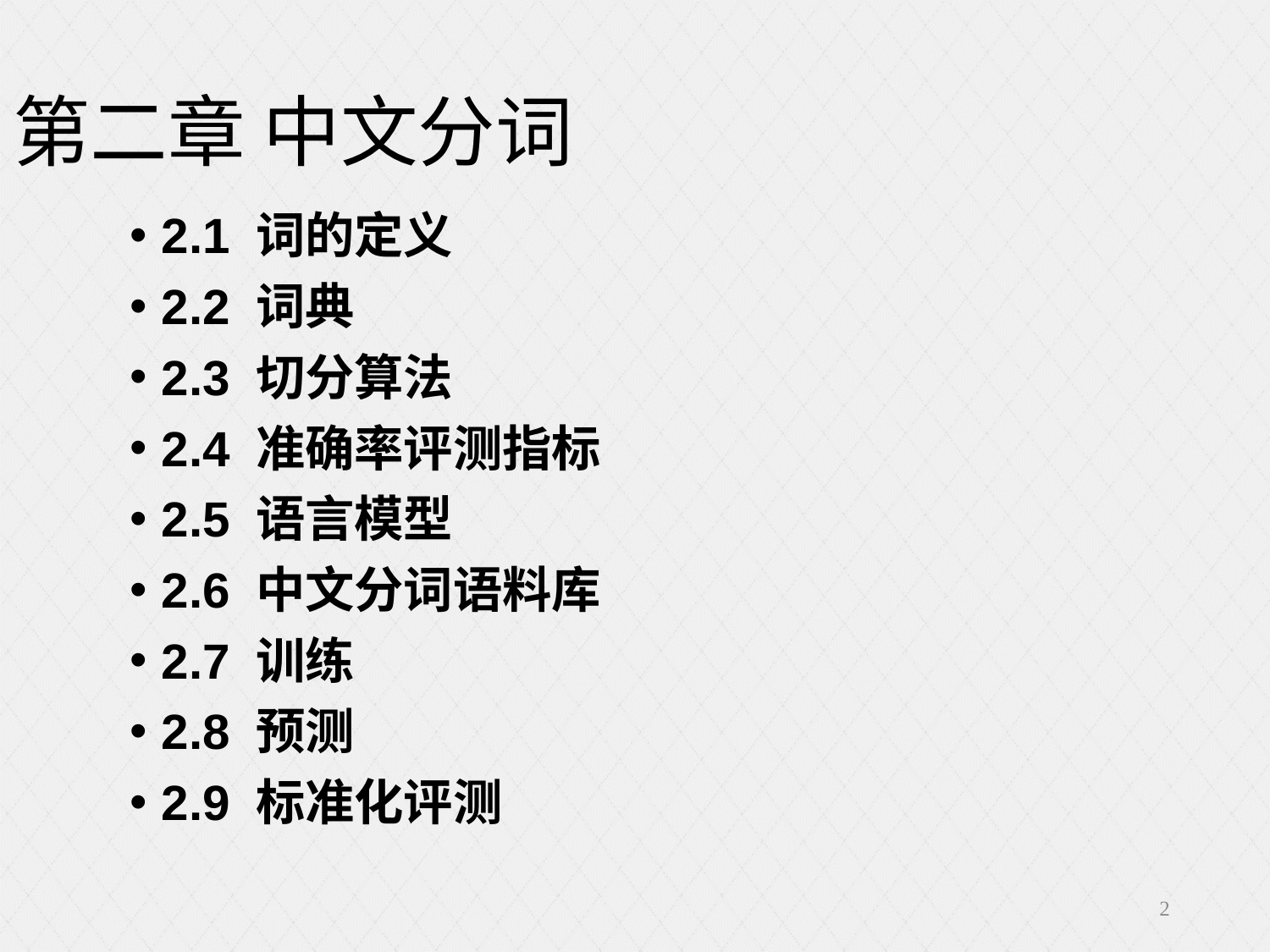

第二章 中文分词
2.1 词的定义
2.2 词典
2.3 切分算法
2.4 准确率评测指标
2.5 语言模型
2.6 中文分词语料库
2.7 训练
2.8 预测
2.9 标准化评测

2